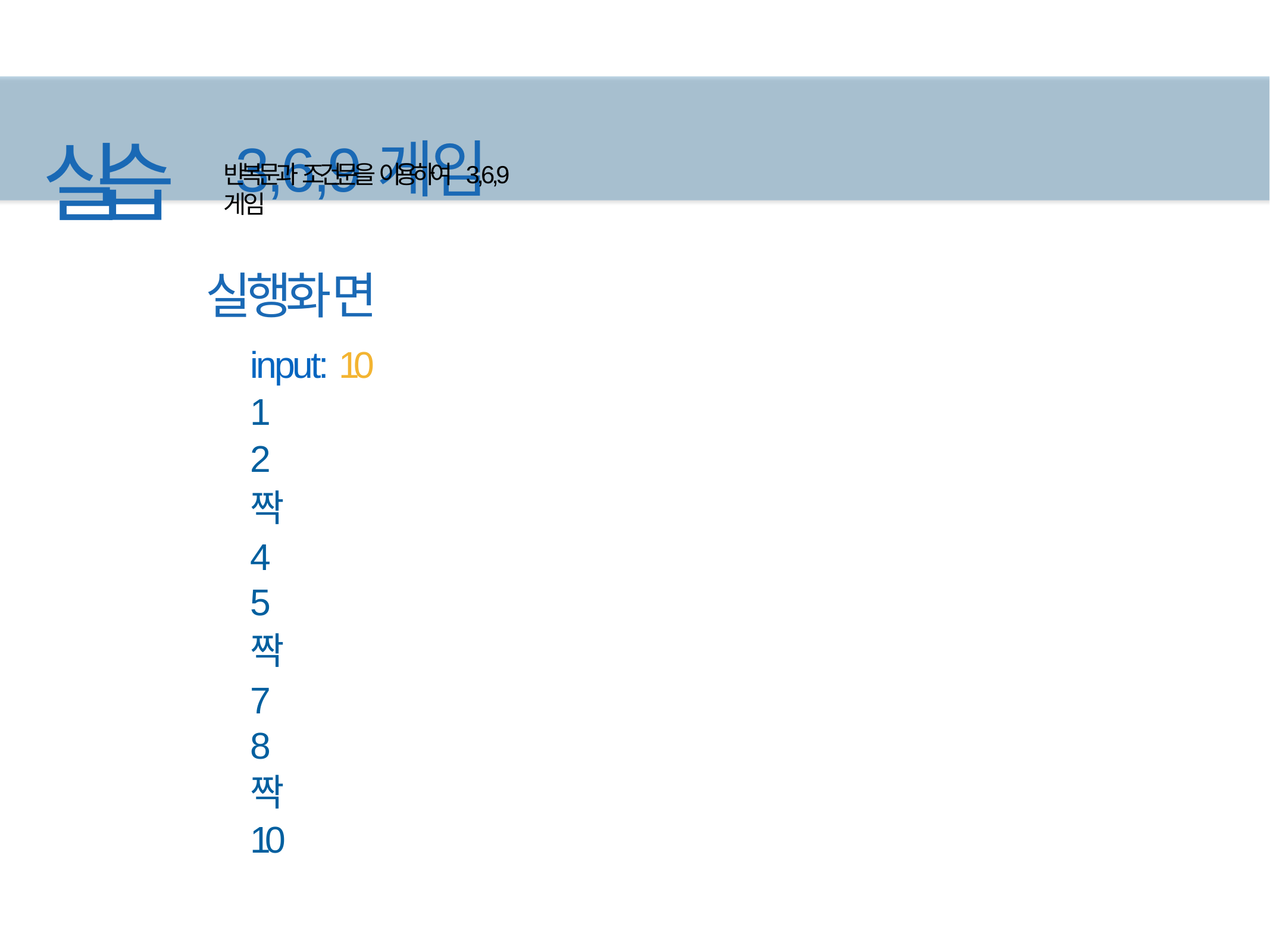

# 실습 3,6,9게임

반복문과  조건문을  이용하여 3,6,9게임
실행화면
input: 10
1
2
짝
4
5
짝
7
8
짝
10